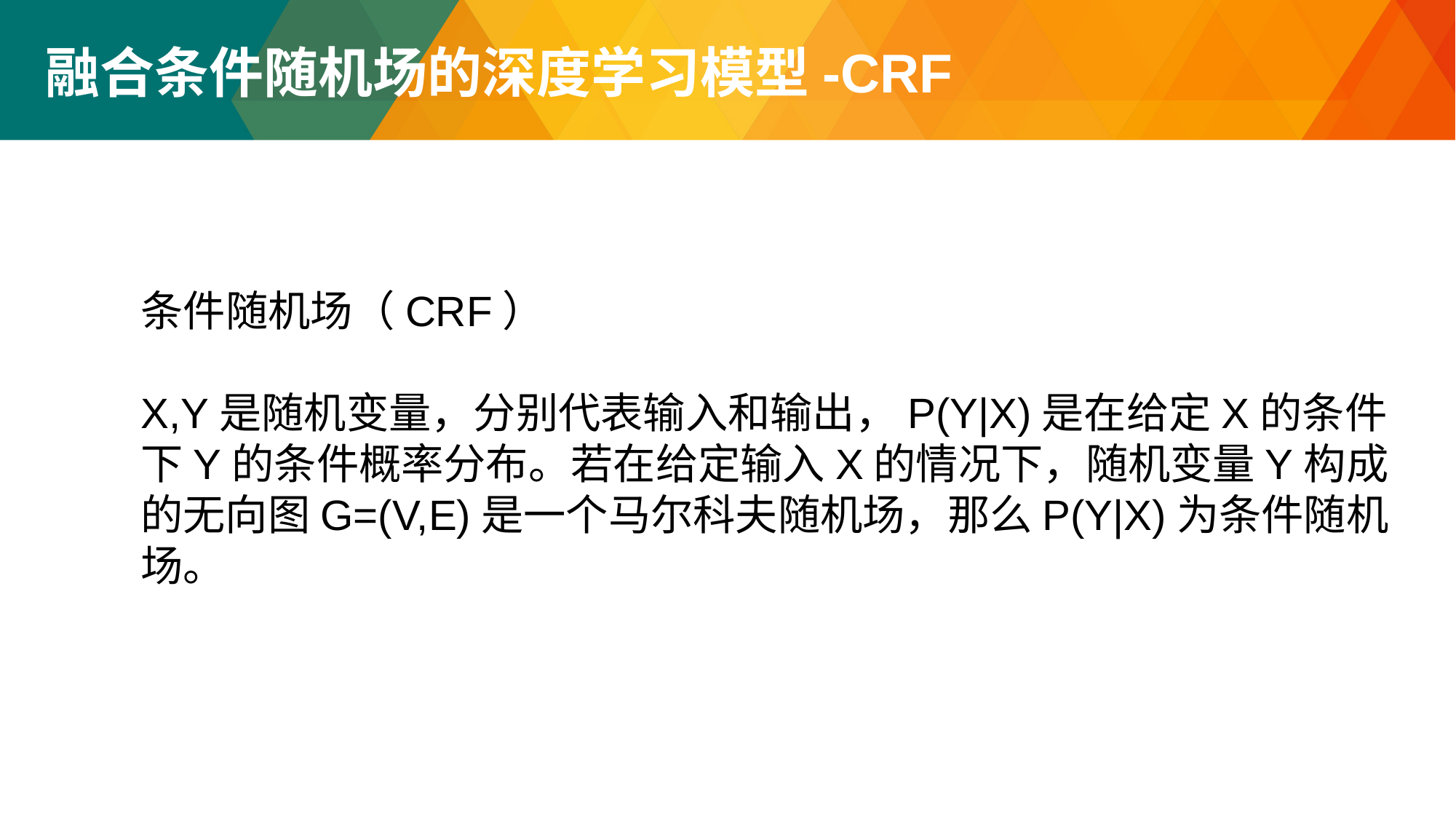

融合条件随机场的深度学习模型-CRF
条件随机场（CRF）

X,Y是随机变量，分别代表输入和输出，P(Y|X)是在给定X的条件下Y的条件概率分布。若在给定输入X的情况下，随机变量Y构成的无向图G=(V,E)是一个马尔科夫随机场，那么P(Y|X)为条件随机场。